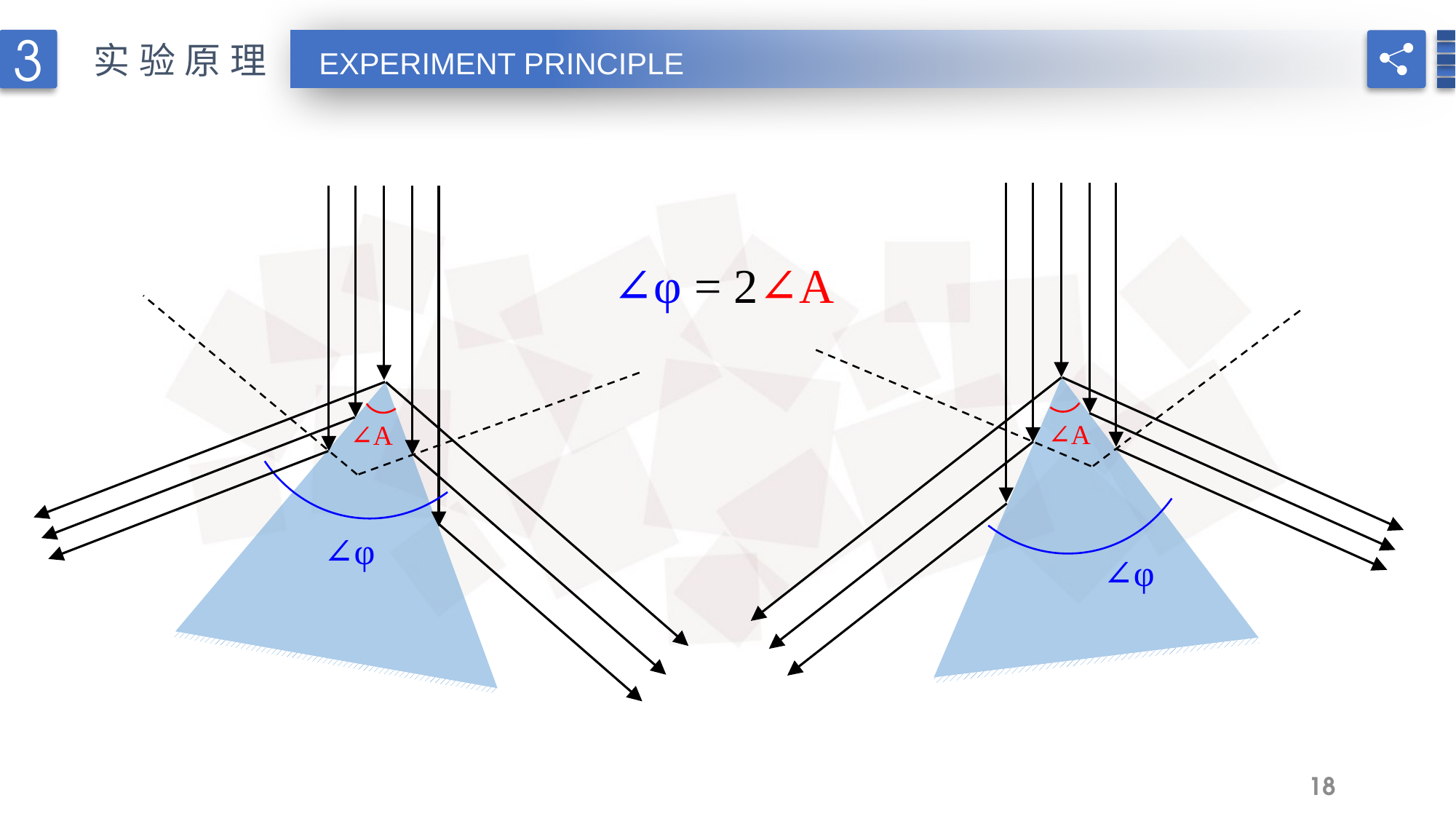

3

实验原理
EXPERIMENT PRINCIPLE

∠φ = 2∠A

∠A
∠A
∠φ
∠φ
18